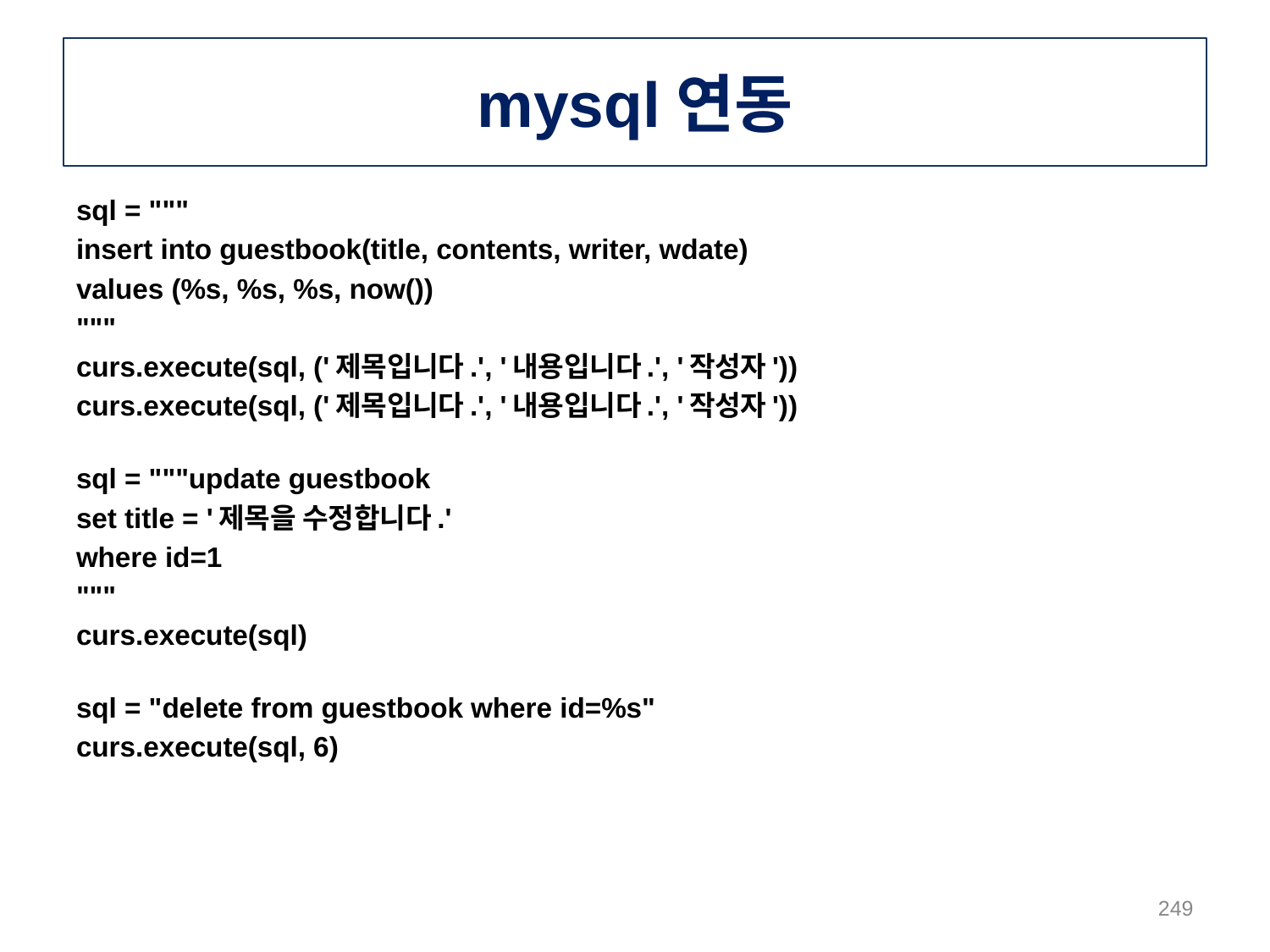

# mysql연동
sql = """
insert into guestbook(title, contents, writer, wdate)
values (%s, %s, %s, now())
"""
curs.execute(sql, ('제목입니다.', '내용입니다.', '작성자'))
curs.execute(sql, ('제목입니다.', '내용입니다.', '작성자'))
sql = """update guestbook
set title = '제목을 수정합니다.'
where id=1
"""
curs.execute(sql)
sql = "delete from guestbook where id=%s"
curs.execute(sql, 6)

249